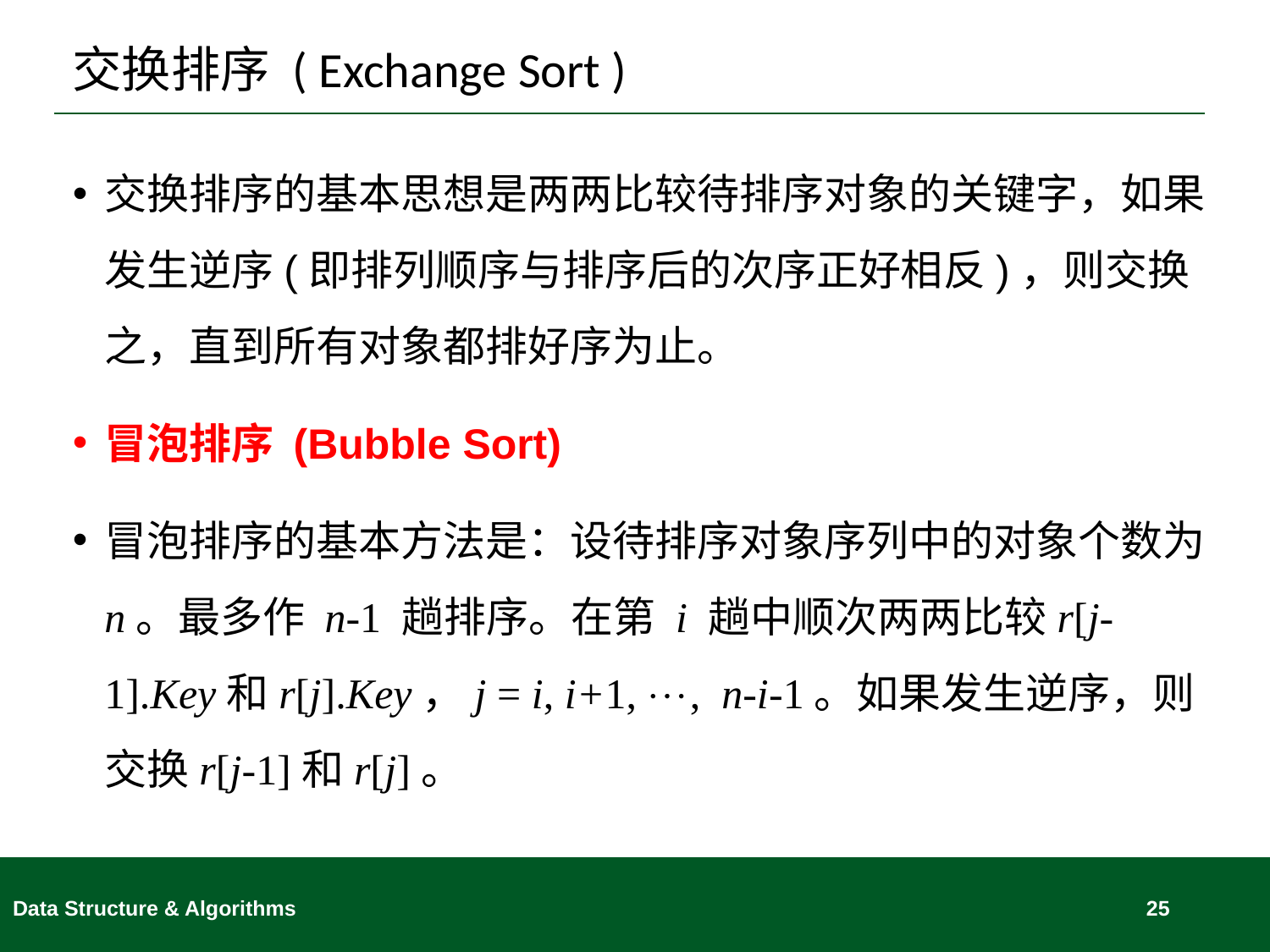

# 交换排序 ( Exchange Sort )
交换排序的基本思想是两两比较待排序对象的关键字，如果发生逆序(即排列顺序与排序后的次序正好相反)，则交换之，直到所有对象都排好序为止。
冒泡排序 (Bubble Sort)
冒泡排序的基本方法是：设待排序对象序列中的对象个数为 n。最多作 n-1 趟排序。在第 i 趟中顺次两两比较r[j-1].Key和r[j].Key，j = i, i+1, …,  n-i-1。如果发生逆序，则交换r[j-1]和r[j]。

Data Structure & Algorithms
25